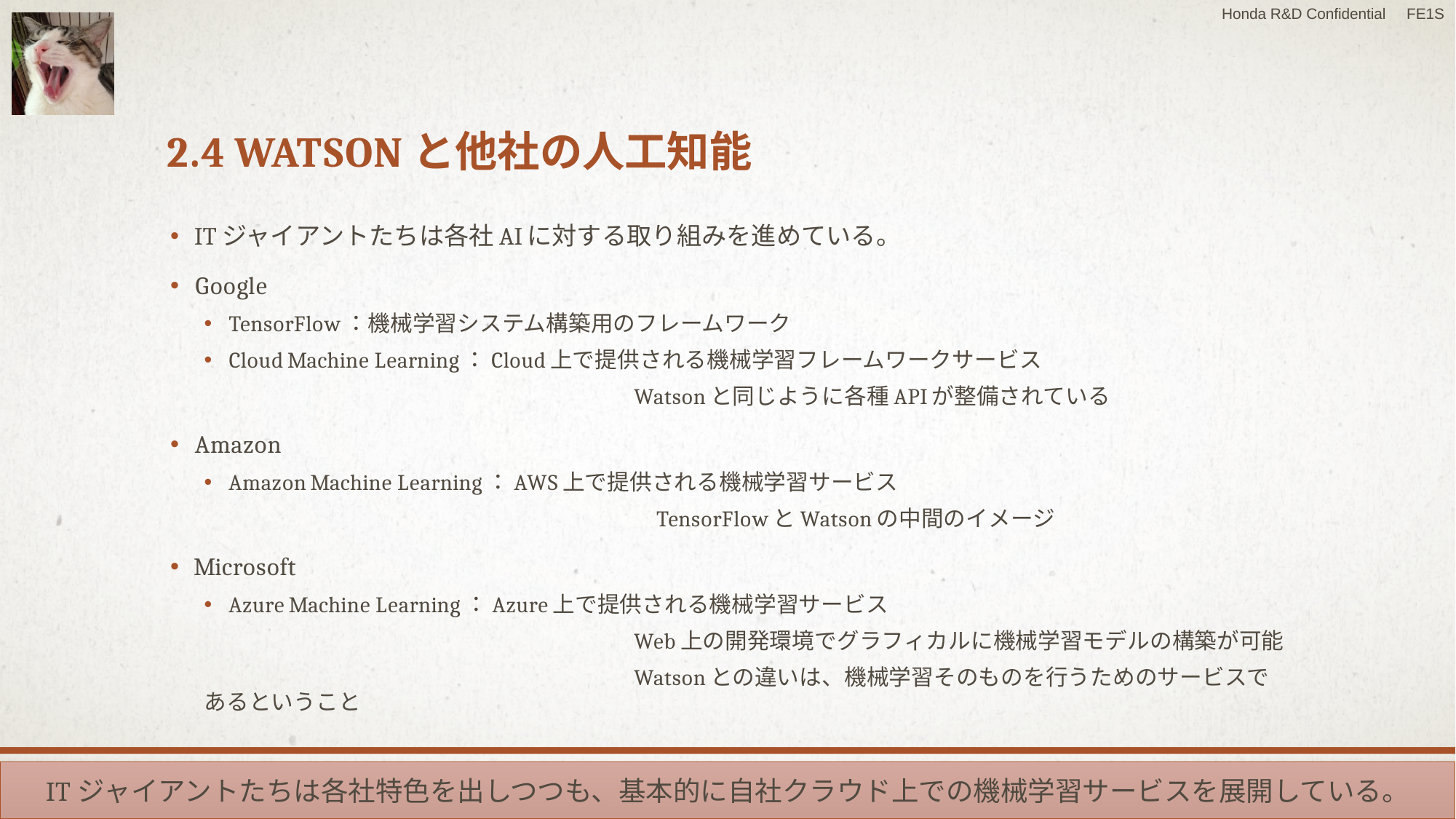

Honda R&D Confidential     FE1S
# 2.4 Watsonと他社の人工知能
ITジャイアントたちは各社AIに対する取り組みを進めている。
Google
TensorFlow：機械学習システム構築用のフレームワーク
Cloud Machine Learning：Cloud上で提供される機械学習フレームワークサービス
　　　　　　　　　　　　　　　　　　　Watsonと同じように各種APIが整備されている
Amazon
Amazon Machine Learning：AWS上で提供される機械学習サービス
　　　　　　　　　　　　　　　　　　　　TensorFlowとWatsonの中間のイメージ
Microsoft
Azure Machine Learning：Azure上で提供される機械学習サービス
　　　　　　　　　　　　　　　　　　　Web上の開発環境でグラフィカルに機械学習モデルの構築が可能
　　　　　　　　　　　　　　　　　　　Watsonとの違いは、機械学習そのものを行うためのサービスであるということ
ITジャイアントたちは各社特色を出しつつも、基本的に自社クラウド上での機械学習サービスを展開している。